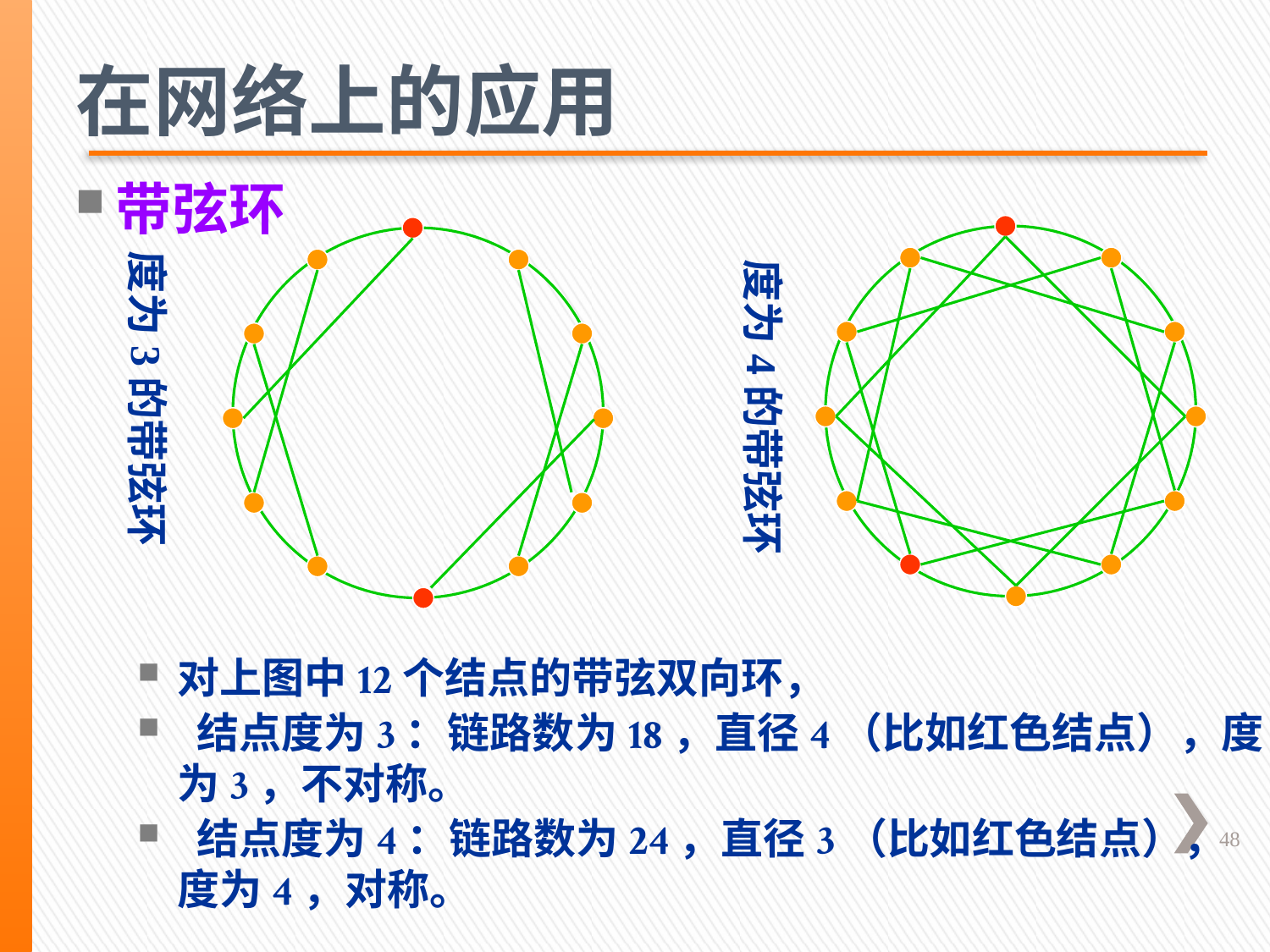

在网络上的应用
带弦环

度为4的带弦环

度为3的带弦环

对上图中12个结点的带弦双向环，
 结点度为3：链路数为18，直径4（比如红色结点），度为3，不对称。
 结点度为4：链路数为24，直径3（比如红色结点），度为4，对称。
48